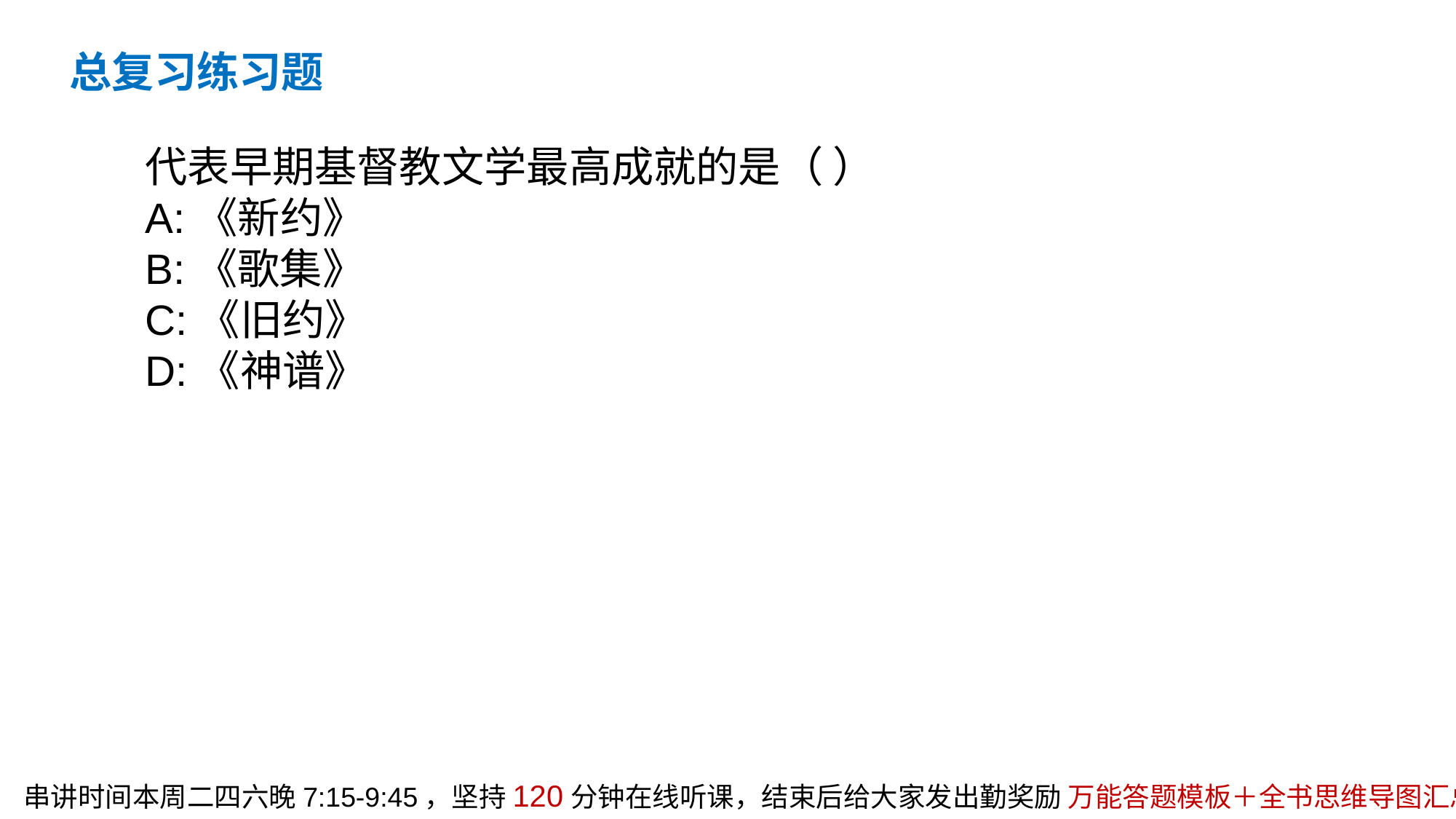

总复习练习题
代表早期基督教文学最高成就的是（ ）
A:《新约》
B:《歌集》
C:《旧约》
D:《神谱》